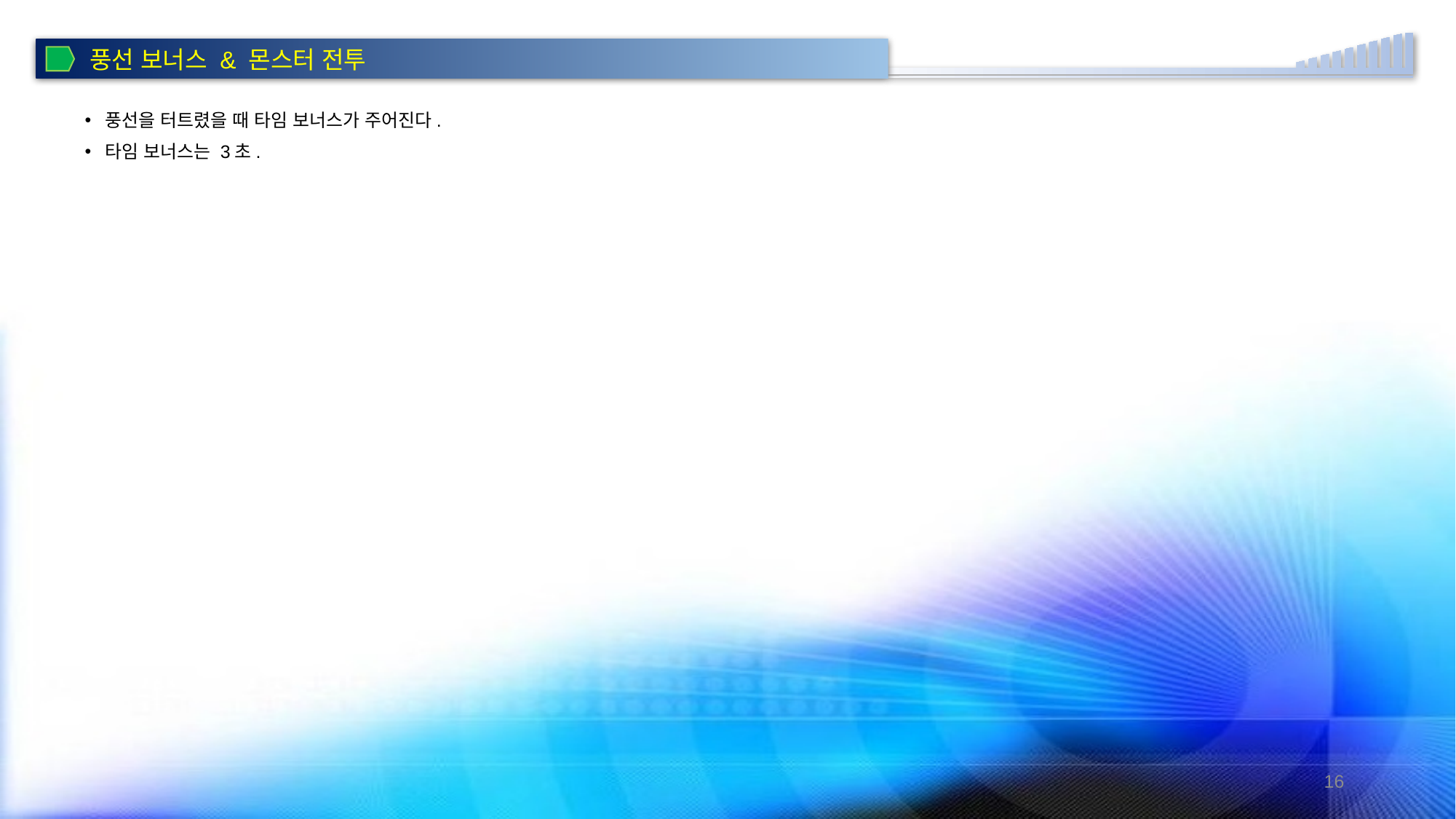

풍선 보너스 & 몬스터 전투

풍선을 터트렸을 때 타임 보너스가 주어진다.
타임 보너스는 3초.

16